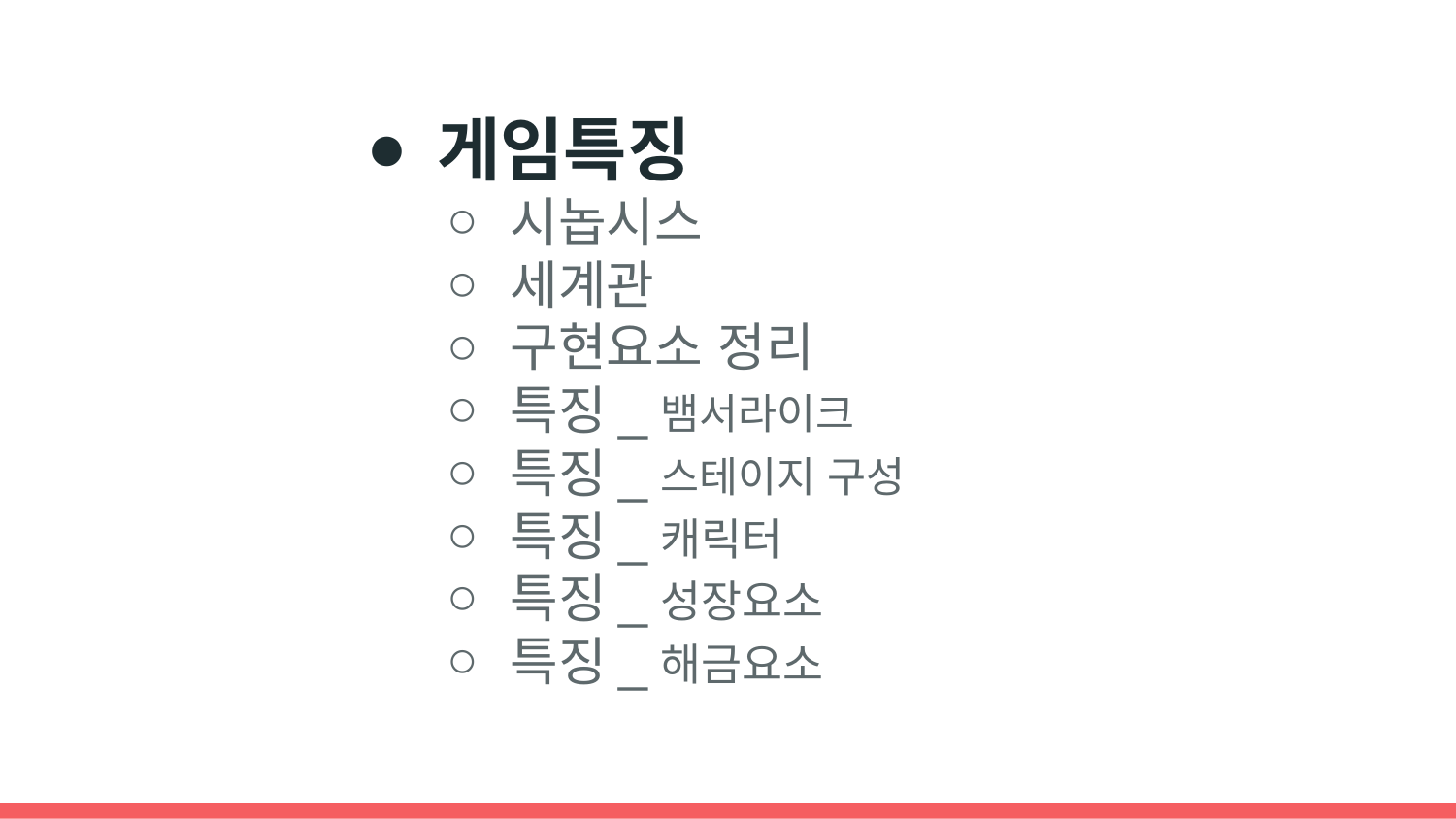

게임특징
시놉시스
세계관
구현요소 정리
특징_뱀서라이크
특징_스테이지 구성
특징_캐릭터
특징_성장요소
특징_해금요소